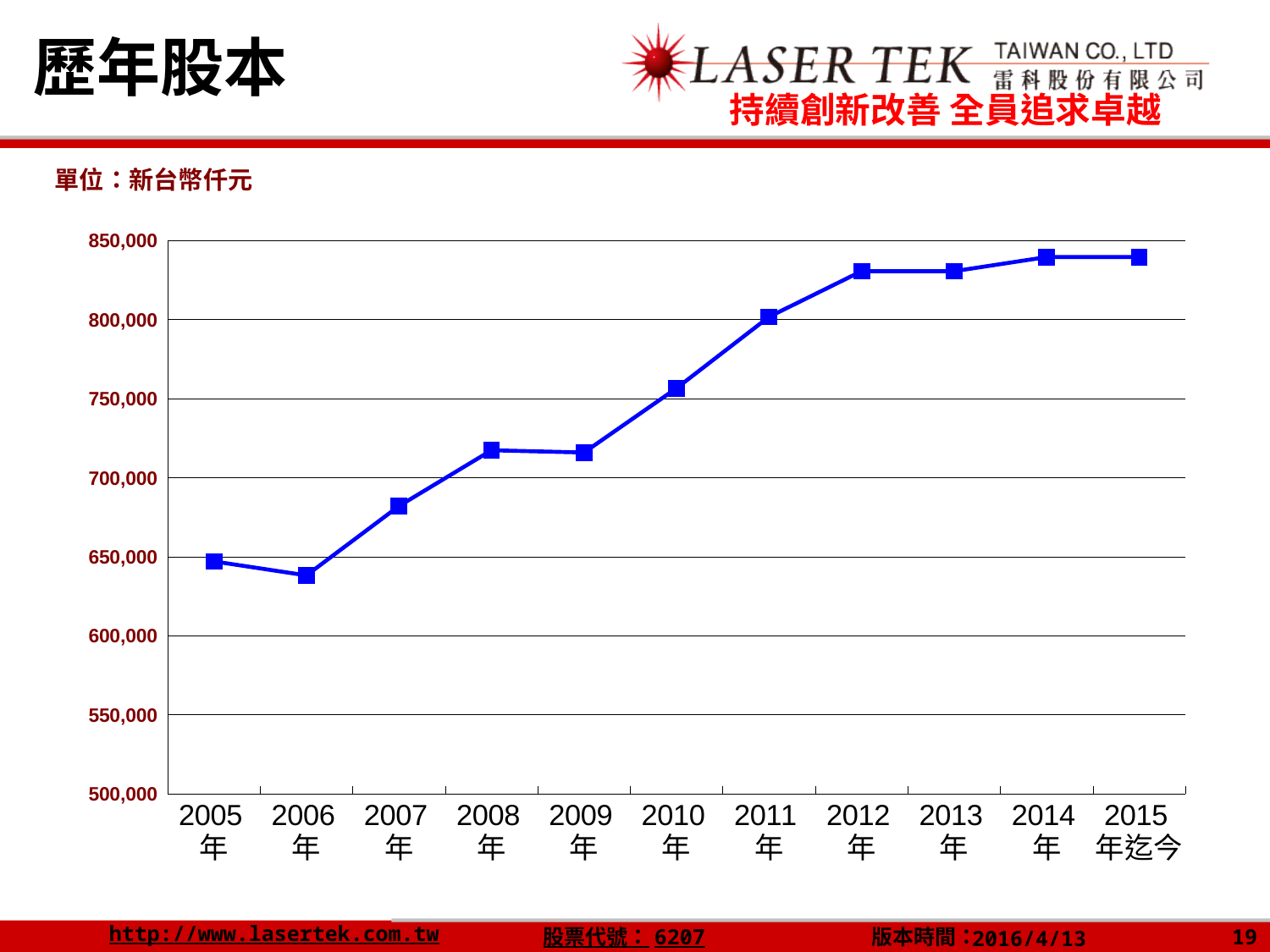

歷年股本

單位：新台幣仟元

### Chart

| Category | 股本 |
|---|---|
| 2005年 | 647003.0 |
| 2006年 | 638153.0 |
| 2007年 | 682061.0 |
| 2008年 | 717343.0 |
| 2009年 | 715918.0 |
| 2010年 | 756595.0 |
| 2011年 | 801757.0 |
| 2012年 | 830614.0 |
| 2013年 | 830614.0 |
| 2014年 | 839546.0 |
| 2015年迄今 | 839546.0 |
19
2016/4/13